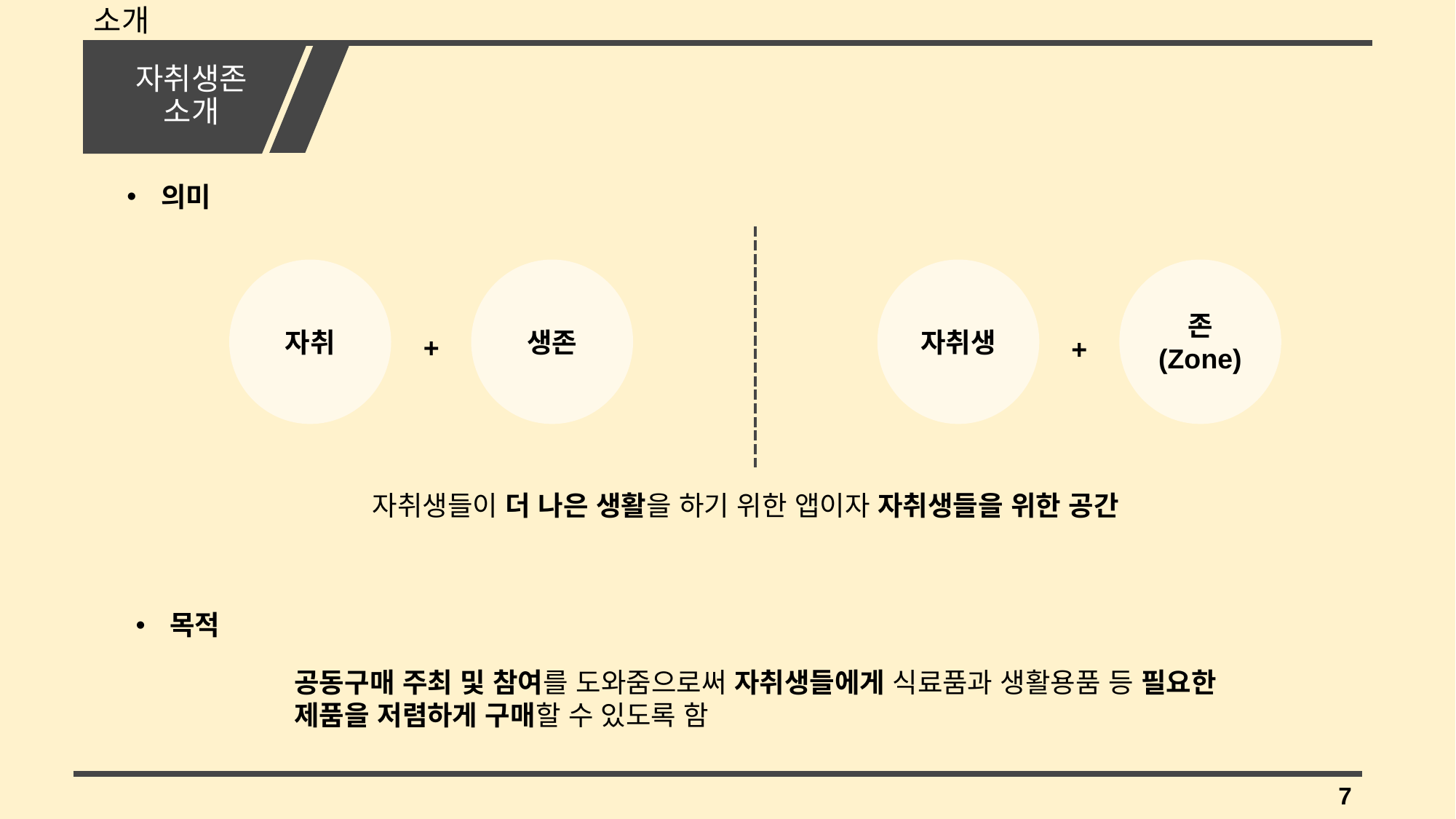

소개
# 자취생존 소개
의미
자취
생존
+
자취생
존
(Zone)
+
자취생들이 더 나은 생활을 하기 위한 앱이자 자취생들을 위한 공간
목적
공동구매 주최 및 참여를 도와줌으로써 자취생들에게 식료품과 생활용품 등 필요한 제품을 저렴하게 구매할 수 있도록 함
7